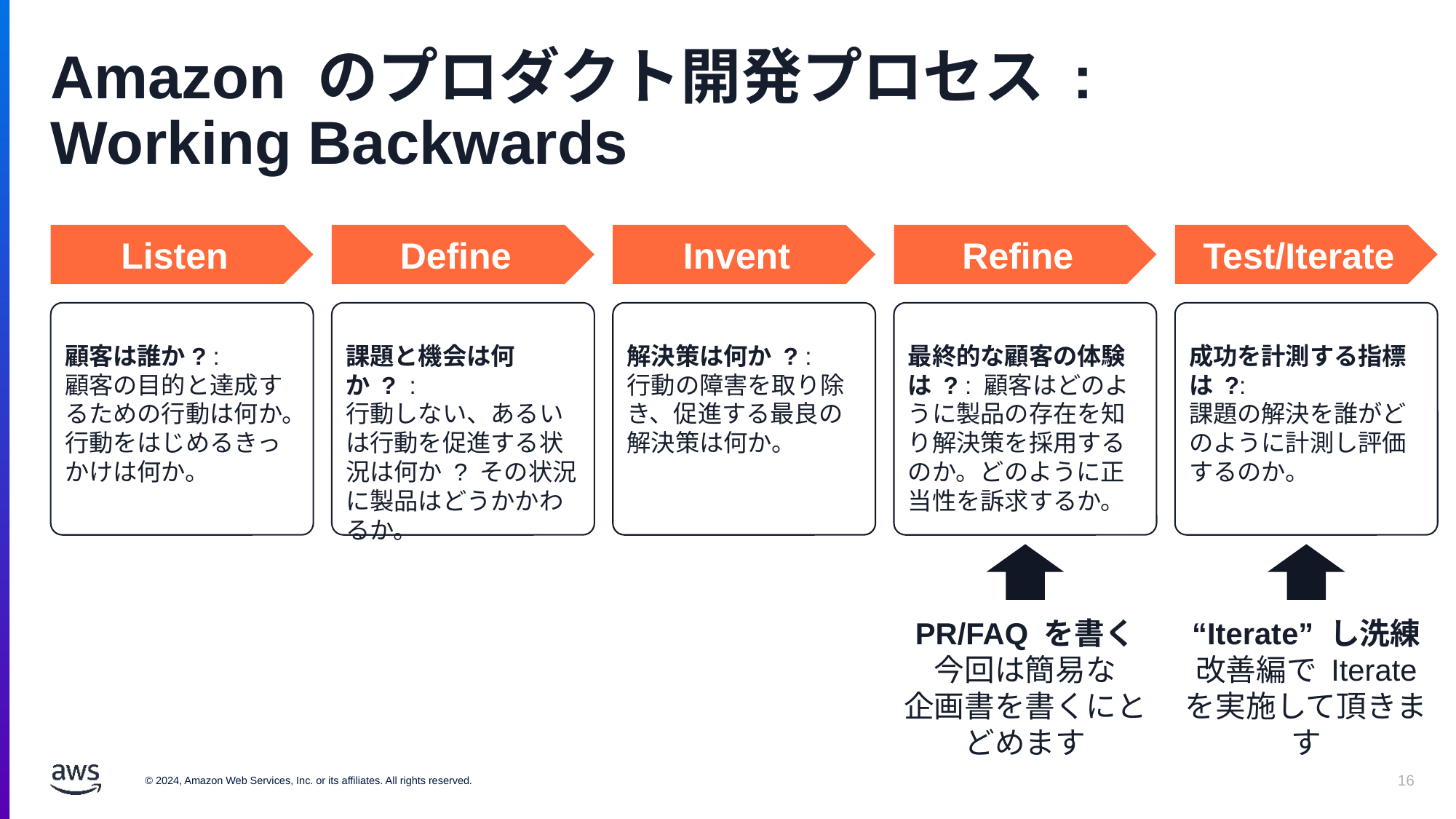

# Amazon のプロダクト開発プロセス : Working Backwards
Listen
Define
Invent
Refine
Test/Iterate

顧客は誰か? :
顧客の目的と達成するための行動は何か。行動をはじめるきっかけは何か。

課題と機会は何か ?  :
行動しない、あるいは行動を促進する状況は何か ? その状況に製品はどうかかわるか。

解決策は何か ? :
行動の障害を取り除き、促進する最良の解決策は何か。

最終的な顧客の体験は ? : 顧客はどのように製品の存在を知り解決策を採用するのか。どのように正当性を訴求するか。

成功を計測する指標は ?:
課題の解決を誰がどのように計測し評価するのか。

PR/FAQ を書く
今回は簡易な
企画書を書くにとどめます
“Iterate” し洗練
改善編で Iterate を実施して頂きます
16